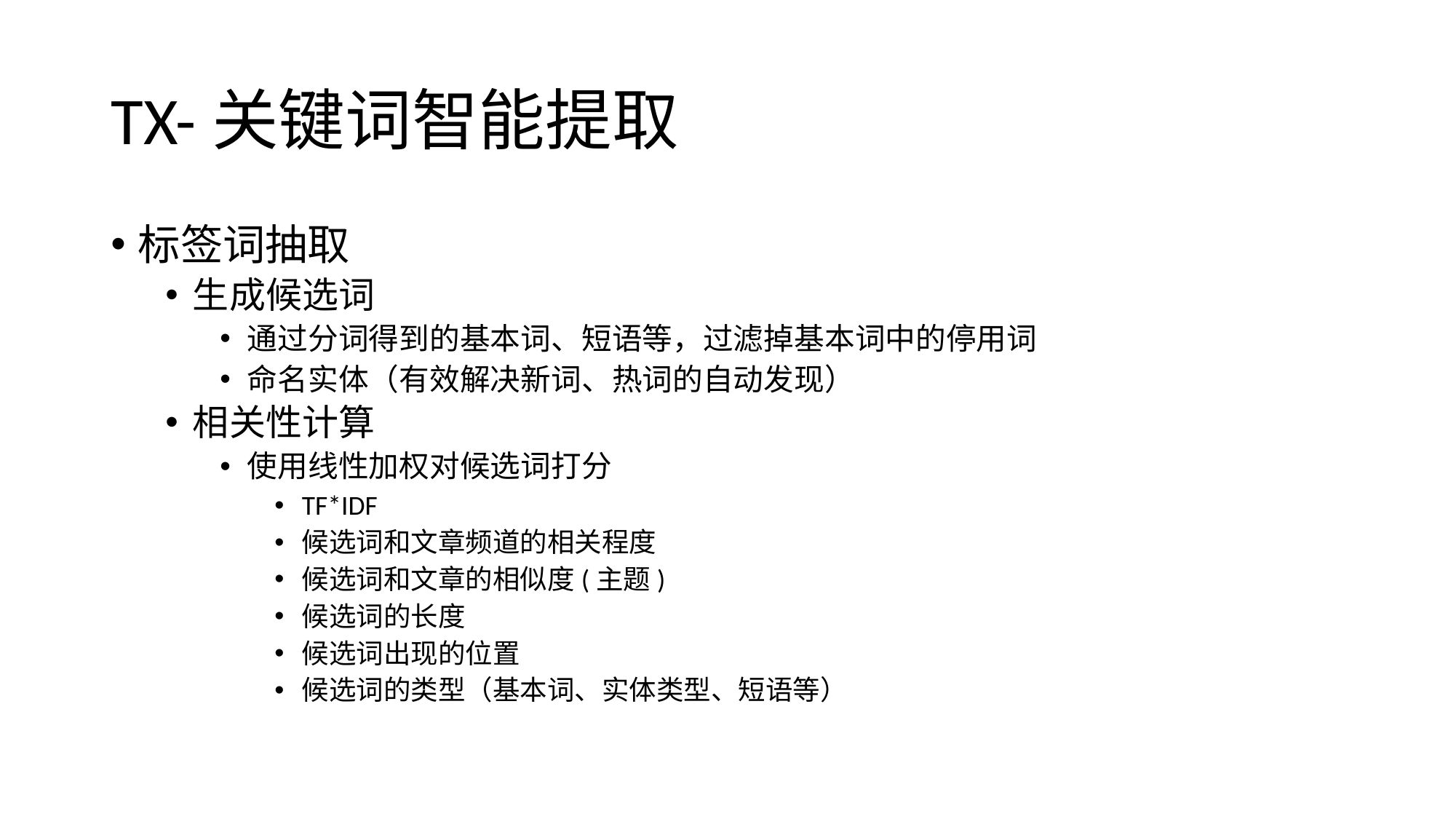

# TX-关键词智能提取
标签词抽取
生成候选词
通过分词得到的基本词、短语等，过滤掉基本词中的停用词
命名实体（有效解决新词、热词的自动发现）
相关性计算
使用线性加权对候选词打分
TF*IDF
候选词和文章频道的相关程度
候选词和文章的相似度(主题)
候选词的长度
候选词出现的位置
候选词的类型（基本词、实体类型、短语等）